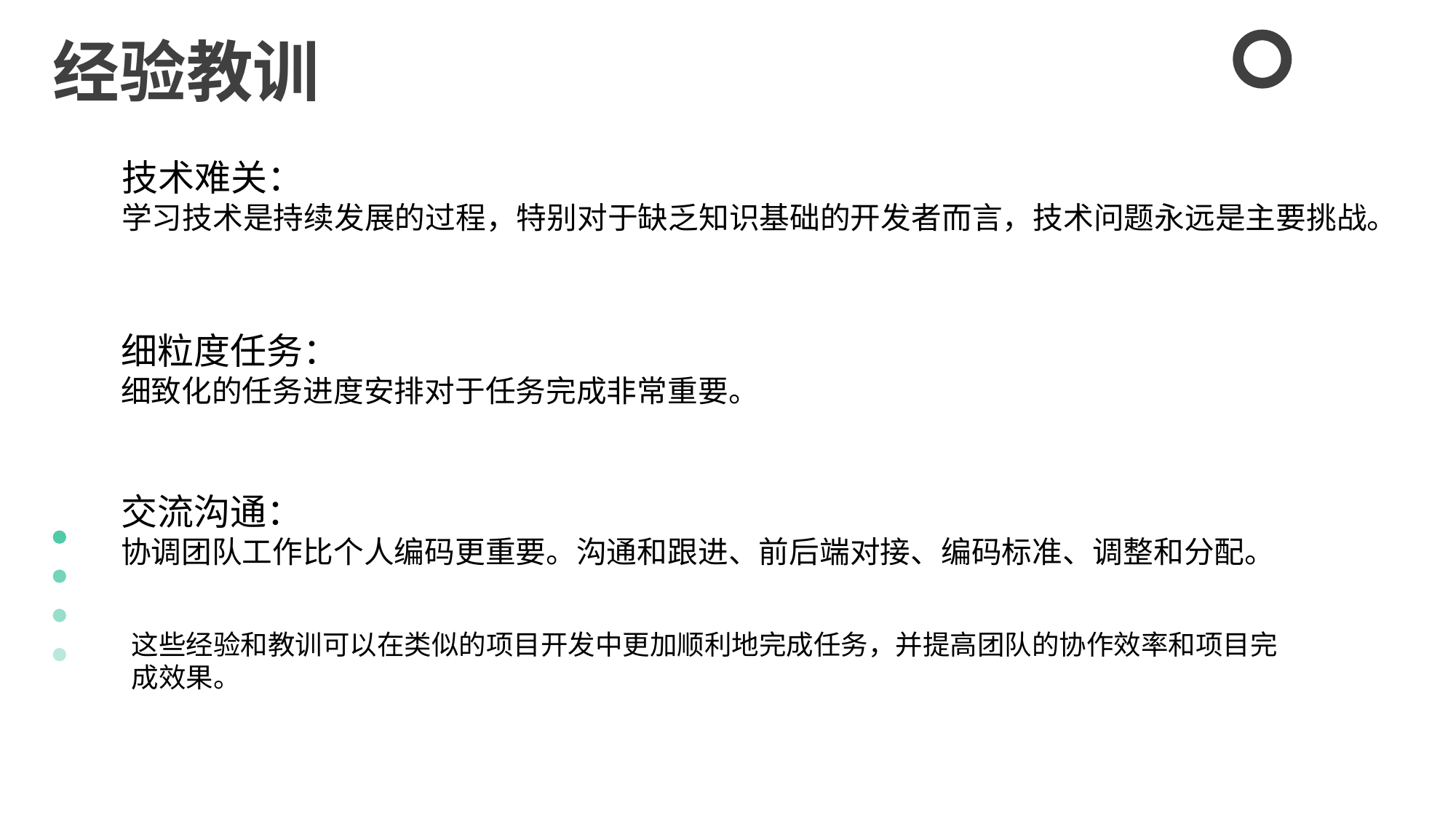

经验教训

技术难关：
学习技术是持续发展的过程，特别对于缺乏知识基础的开发者而言，技术问题永远是主要挑战。
细粒度任务：
细致化的任务进度安排对于任务完成非常重要。

交流沟通：
协调团队工作比个人编码更重要。沟通和跟进、前后端对接、编码标准、调整和分配。

这些经验和教训可以在类似的项目开发中更加顺利地完成任务，并提高团队的协作效率和项目完成效果。